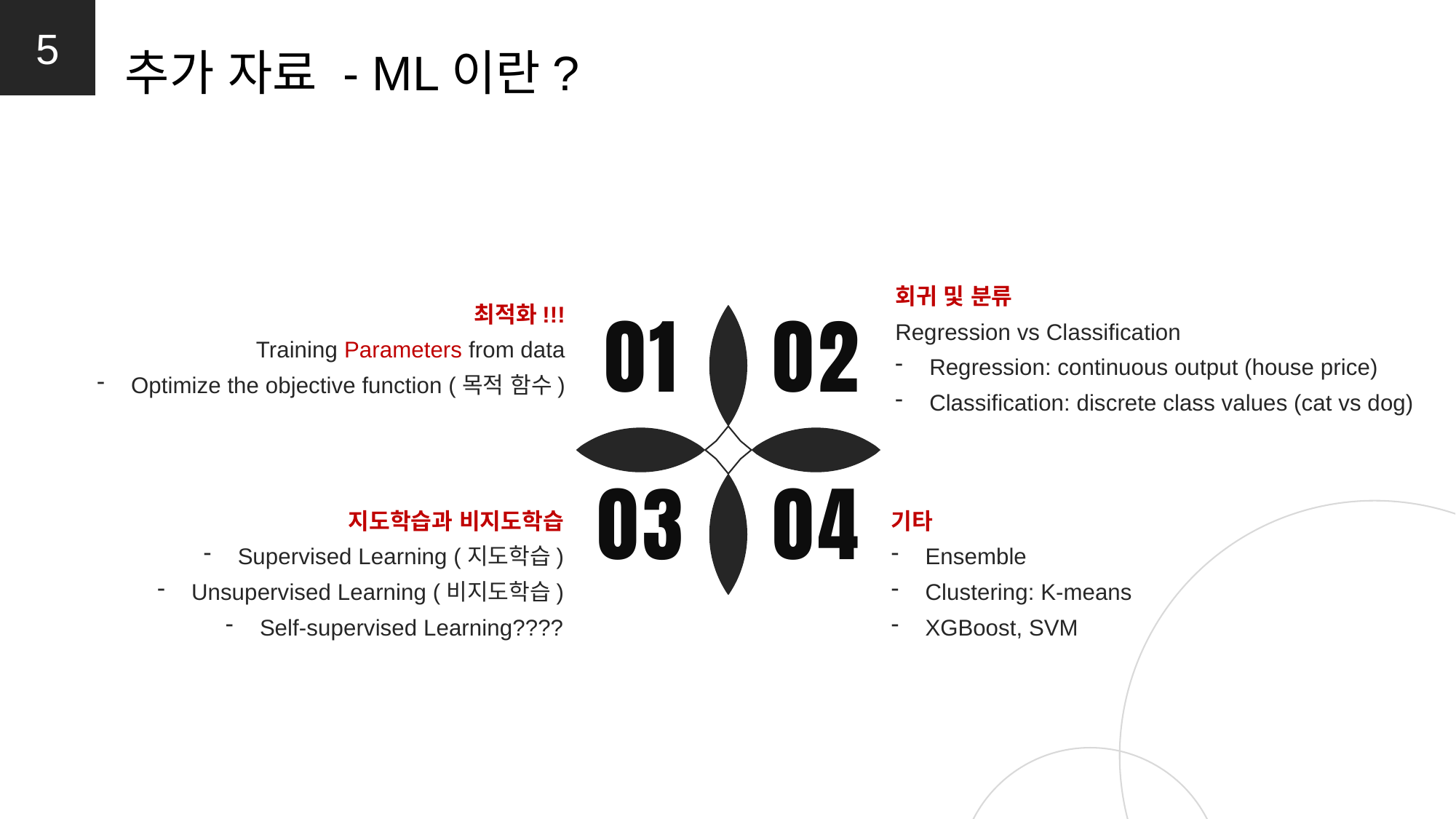

5
추가 자료 - ML이란?
회귀 및 분류
Regression vs Classification
Regression: continuous output (house price)
Classification: discrete class values (cat vs dog)
최적화!!!
Training Parameters from data
Optimize the objective function (목적 함수)

01
02
03
04
지도학습과 비지도학습
Supervised Learning (지도학습)
Unsupervised Learning (비지도학습)
Self-supervised Learning????
기타
Ensemble
Clustering: K-means
XGBoost, SVM